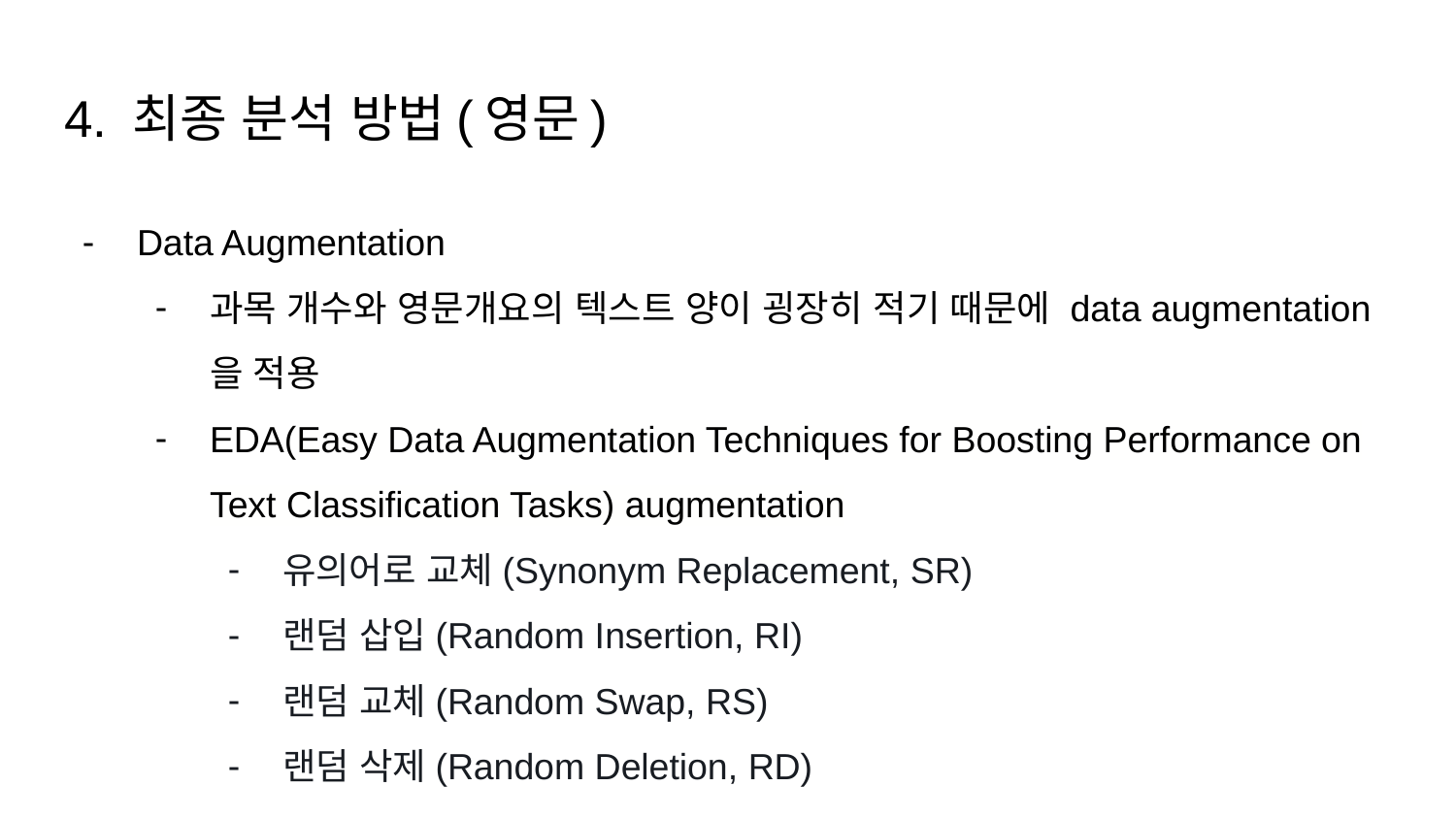

# 4. 최종 분석 방법(영문)
Data Augmentation
과목 개수와 영문개요의 텍스트 양이 굉장히 적기 때문에 data augmentation을 적용
EDA(Easy Data Augmentation Techniques for Boosting Performance on Text Classification Tasks) augmentation
유의어로 교체(Synonym Replacement, SR)
랜덤 삽입(Random Insertion, RI)
랜덤 교체(Random Swap, RS)
랜덤 삭제(Random Deletion, RD)